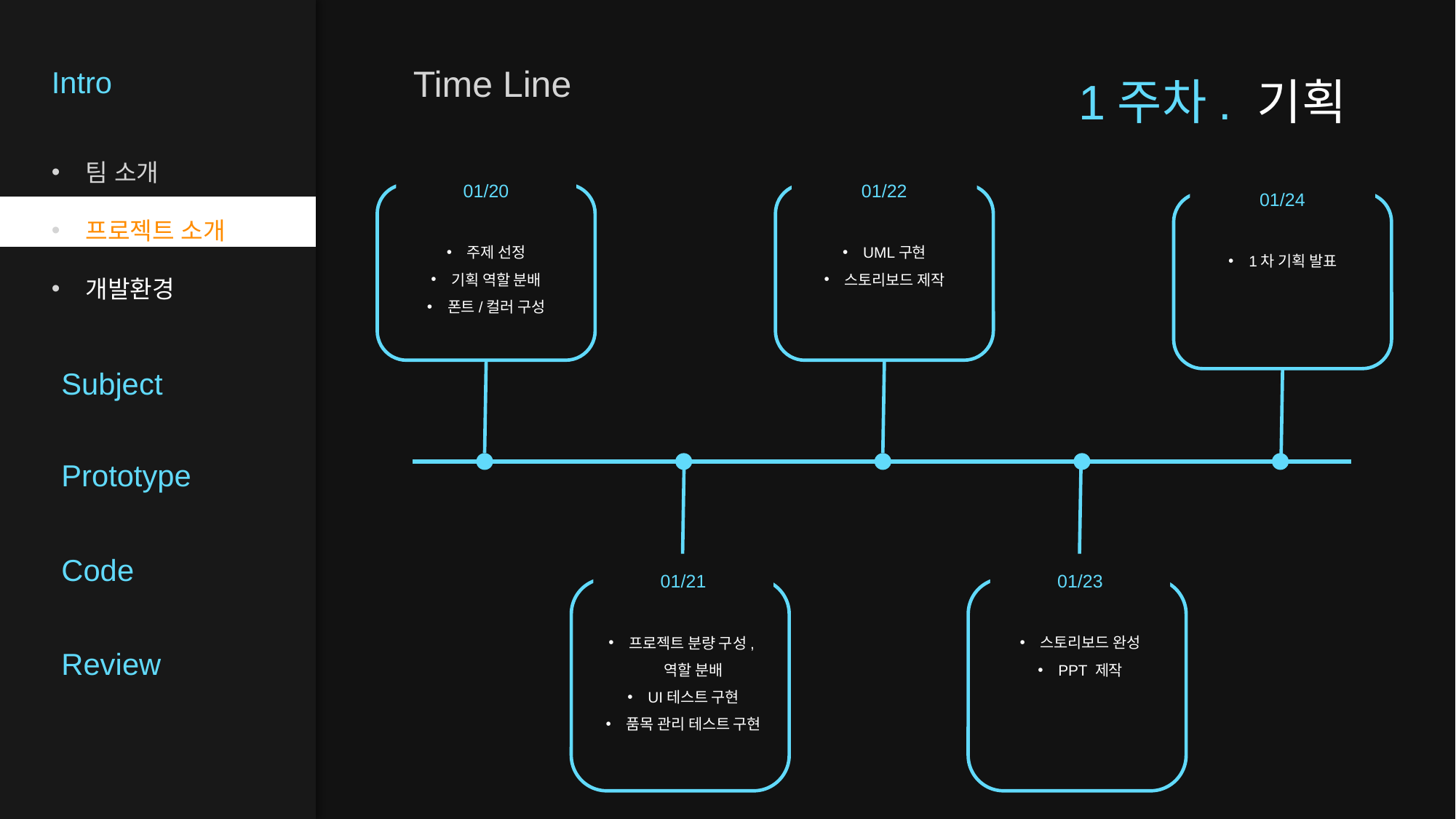

Intro
Time Line
1주차. 기획
팀 소개
프로젝트 소개
개발환경
01/20

주제 선정
기획 역할 분배
폰트/컬러 구성
01/22

UML구현
스토리보드 제작
01/24

1차 기획 발표

Subject
Prototype

Code
01/23

스토리보드 완성
PPT 제작
01/21

프로젝트 분량 구성,역할 분배
UI테스트 구현
품목 관리 테스트 구현

Review